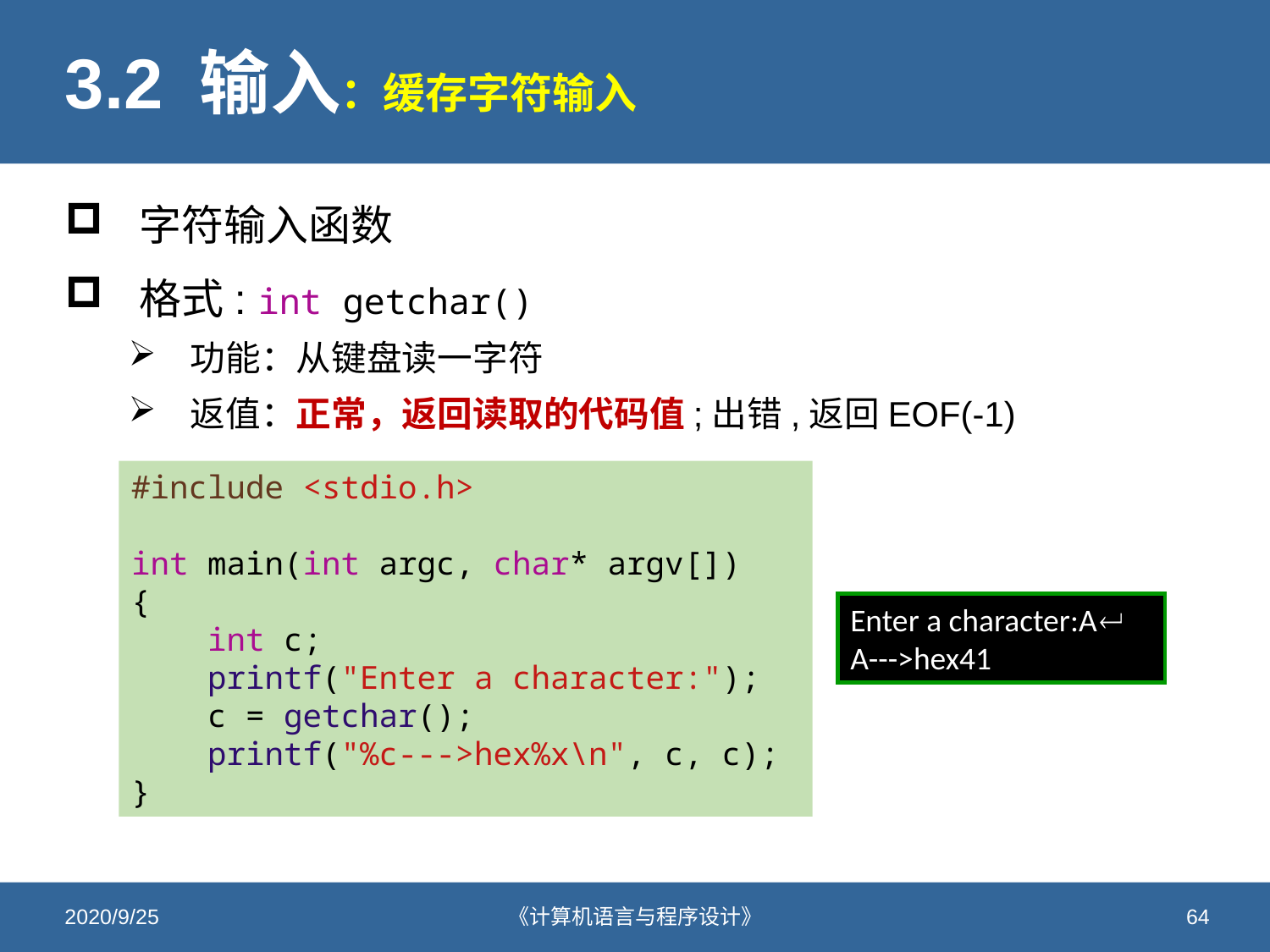

# 3.2 输入：缓存字符输入
字符输入函数
格式: int getchar()
功能：从键盘读一字符
返值：正常，返回读取的代码值;出错,返回EOF(-1)
#include <stdio.h>
int main(int argc, char* argv[])
{
    int c;
    printf("Enter a character:");
    c = getchar();
    printf("%c--->hex%x\n", c, c);
}
Enter a character:A↵
A--->hex41
2020/9/25
《计算机语言与程序设计》
64